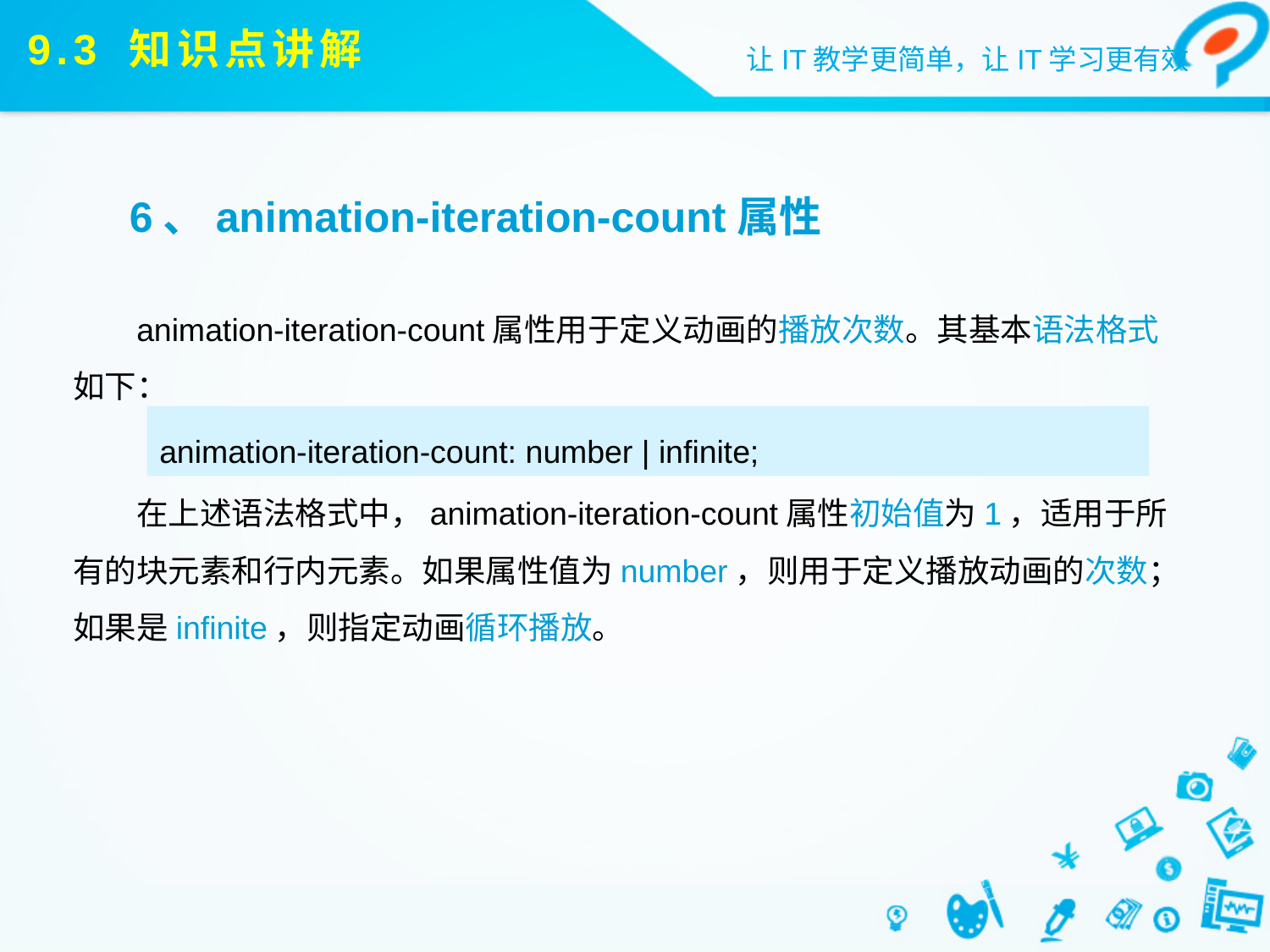

# 9.3 知识点讲解
6、animation-iteration-count属性
animation-iteration-count属性用于定义动画的播放次数。其基本语法格式如下：

在上述语法格式中，animation-iteration-count属性初始值为1，适用于所有的块元素和行内元素。如果属性值为number，则用于定义播放动画的次数；如果是infinite，则指定动画循环播放。

animation-iteration-count: number | infinite;